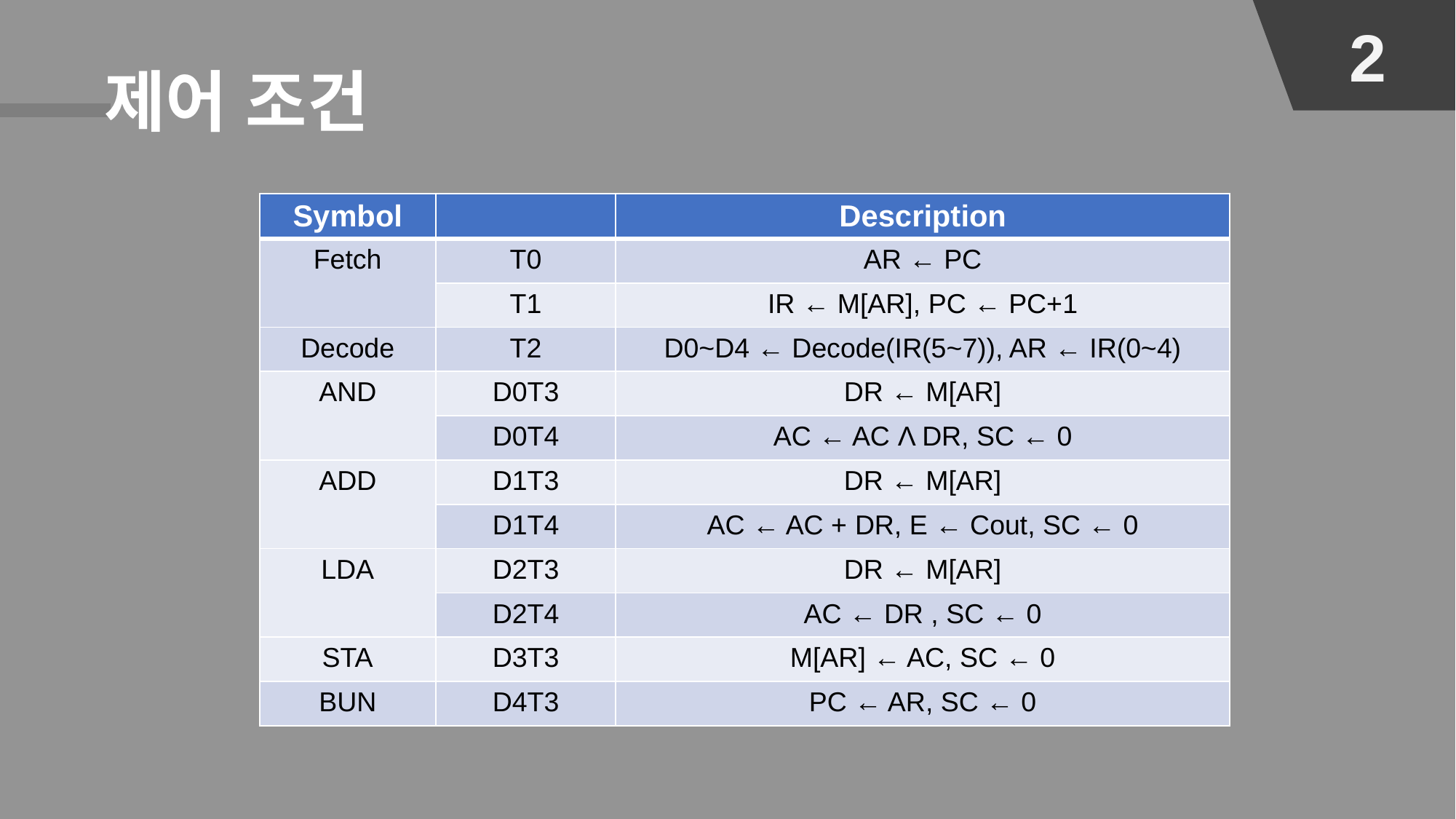

제어 조건
| Symbol |  | Description |
| --- | --- | --- |
| Fetch | T0 | AR ← PC |
|  | T1 | IR ← M[AR], PC ← PC+1 |
| Decode | T2 | D0~D4 ← Decode(IR(5~7)), AR ← IR(0~4) |
| AND | D0T3 | DR ← M[AR] |
|  | D0T4 | AC ← AC Λ DR, SC ← 0 |
| ADD | D1T3 | DR ← M[AR] |
|  | D1T4 | AC ← AC + DR, E ← Cout, SC ← 0 |
| LDA | D2T3 | DR ← M[AR] |
|  | D2T4 | AC ← DR , SC ← 0 |
| STA | D3T3 | M[AR] ← AC, SC ← 0 |
| BUN | D4T3 | PC ← AR, SC ← 0 |